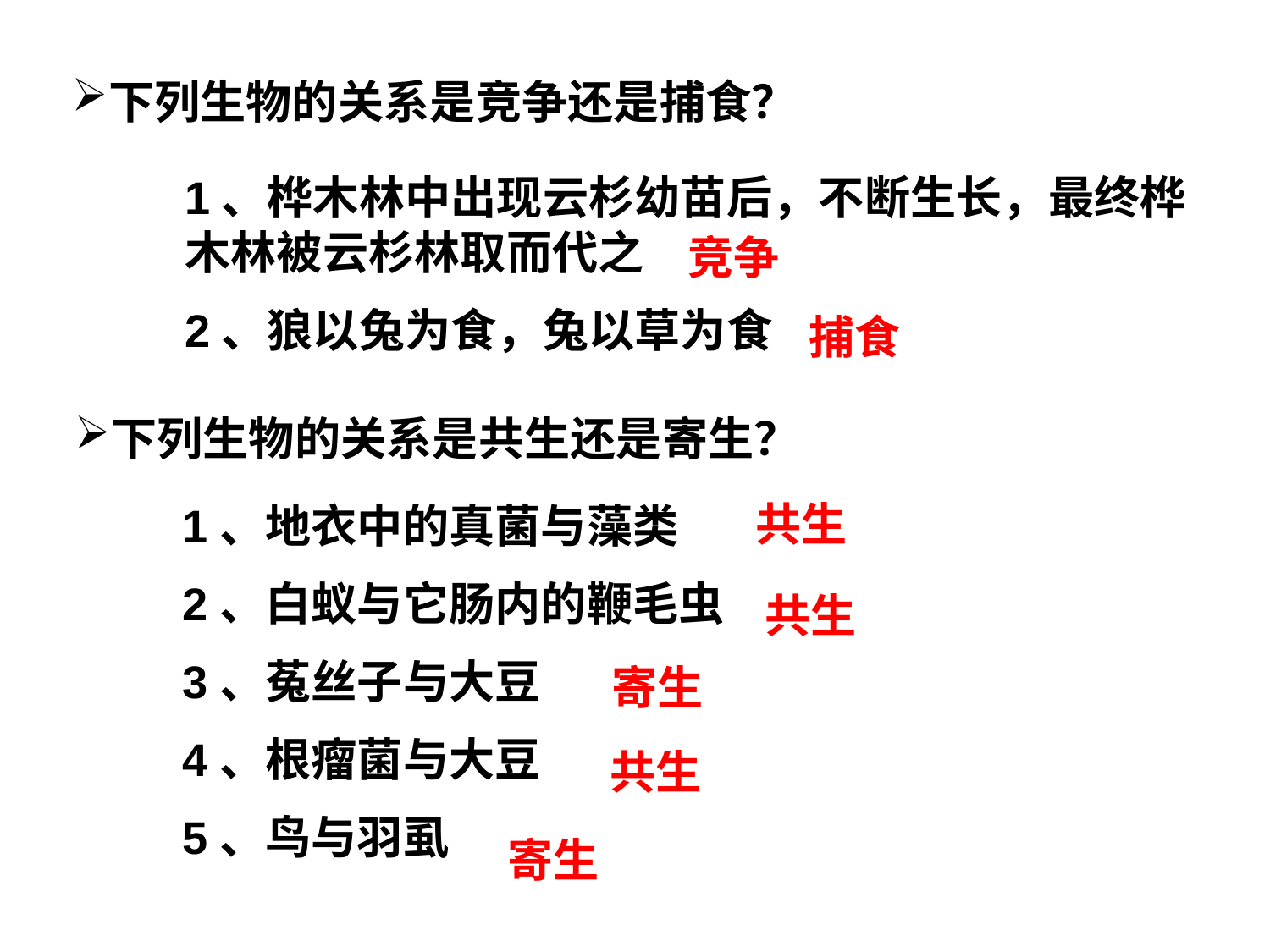

下列生物的关系是竞争还是捕食？

1、桦木林中出现云杉幼苗后，不断生长，最终桦木林被云杉林取而代之
2、狼以兔为食，兔以草为食
竞争
捕食
下列生物的关系是共生还是寄生？
共生
1、地衣中的真菌与藻类
2、白蚁与它肠内的鞭毛虫
3、菟丝子与大豆
4、根瘤菌与大豆
5、鸟与羽虱
共生
寄生
共生
寄生